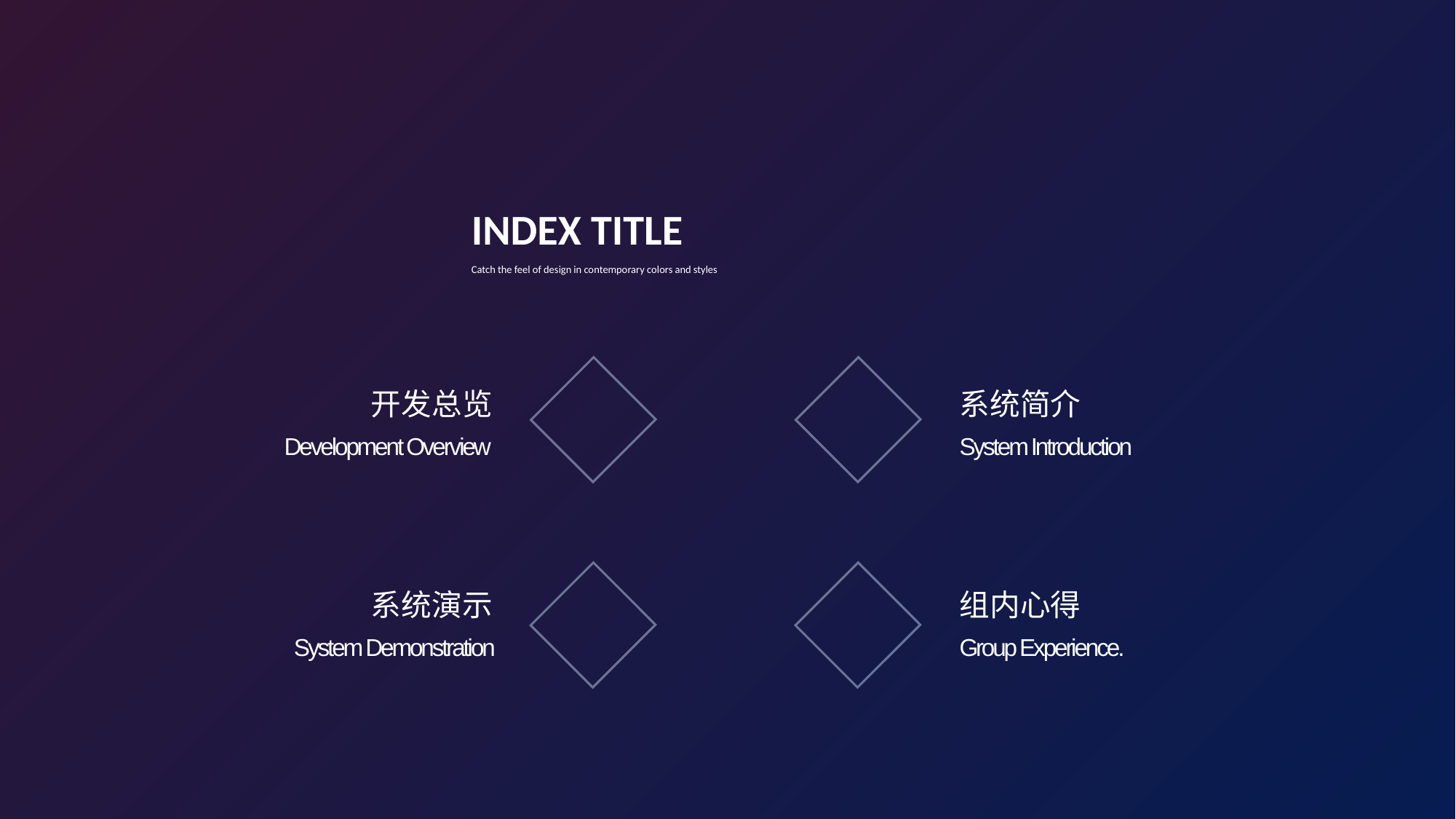

INDEX TITLE
Catch the feel of design in contemporary colors and styles
1
2
开发总览
Development Overview
系统简介
System Introduction
3
4
系统演示
System Demonstration
组内心得
Group Experience.